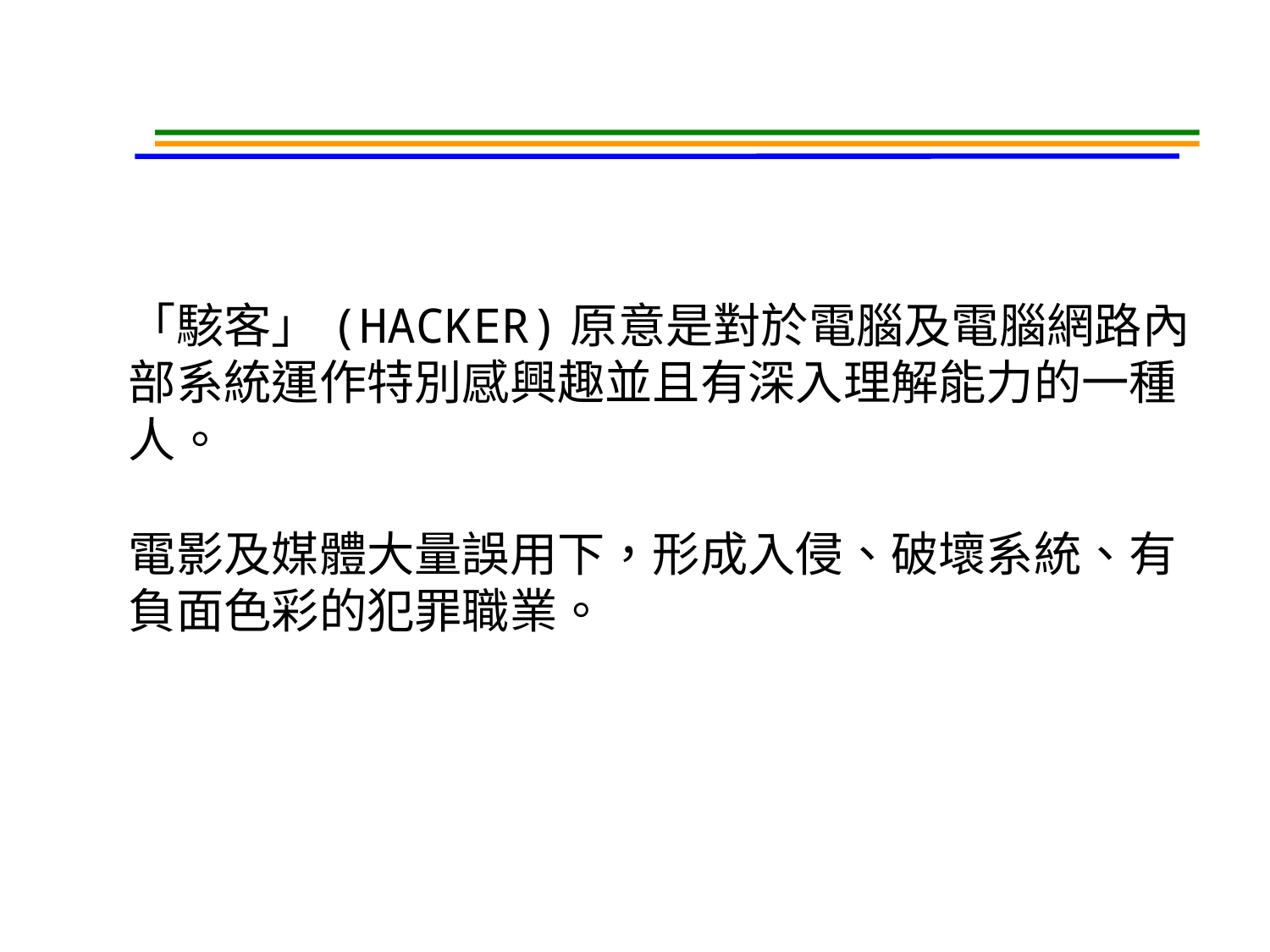

「駭客」(HACKER)原意是對於電腦及電腦網路內部系統運作特別感興趣並且有深入理解能力的一種人。

電影及媒體大量誤用下，形成入侵、破壞系統、有負面色彩的犯罪職業。